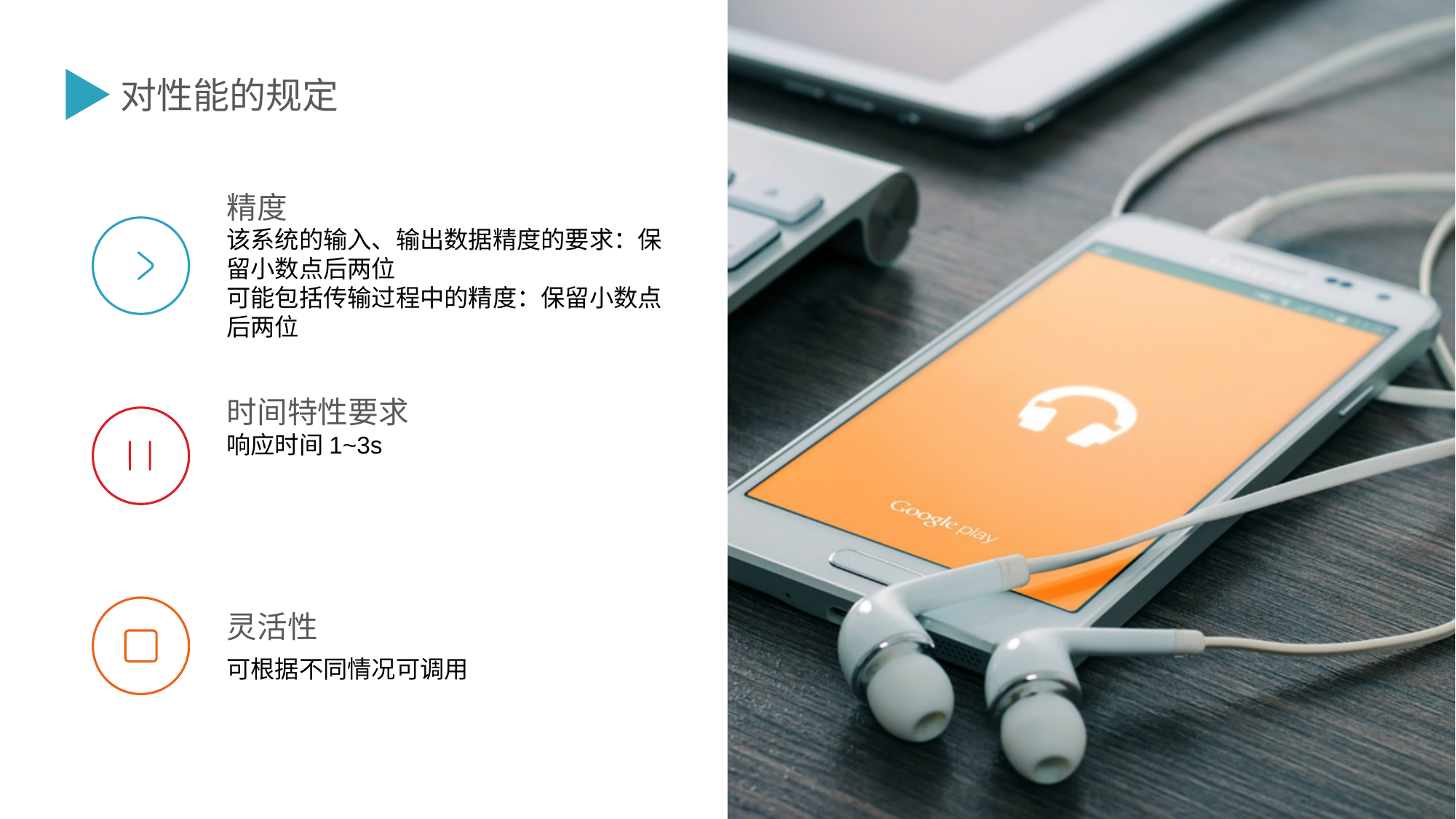

对性能的规定

精度
该系统的输入、输出数据精度的要求：保留小数点后两位
可能包括传输过程中的精度：保留小数点后两位

时间特性要求
响应时间1~3s

灵活性
可根据不同情况可调用